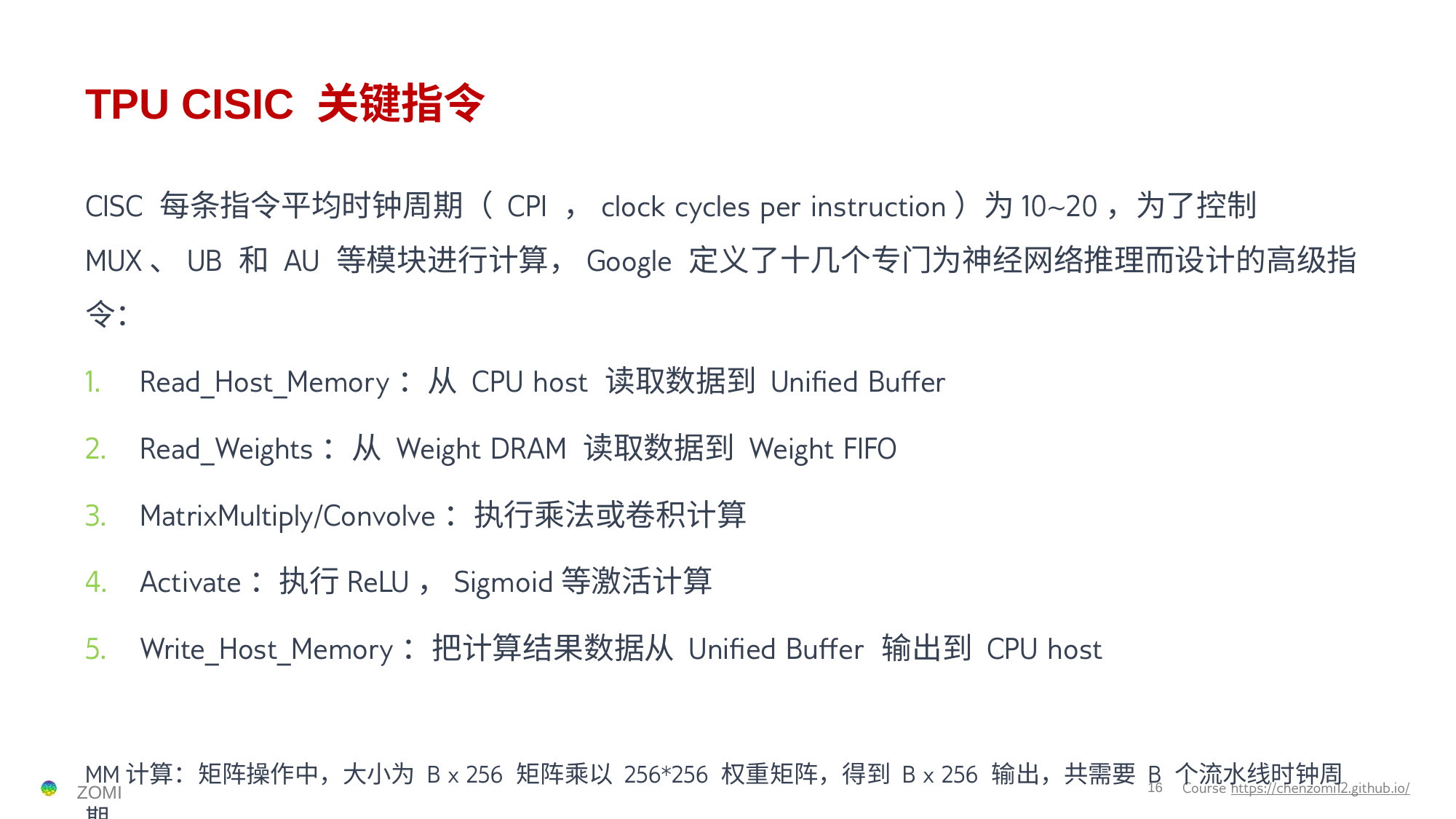

# TPU CISIC 关键指令
CISC 每条指令平均时钟周期（ CPI ，clock cycles per instruction）为10~20，为了控制 MUX、UB 和 AU 等模块进行计算，Google 定义了十几个专门为神经网络推理而设计的高级指令：
Read_Host_Memory：从 CPU host 读取数据到 Unified Buffer
Read_Weights：从 Weight DRAM 读取数据到 Weight FIFO
MatrixMultiply/Convolve：执行乘法或卷积计算
Activate：执行ReLU，Sigmoid等激活计算
Write_Host_Memory：把计算结果数据从 Unified Buffer 输出到 CPU host

MM计算：矩阵操作中，大小为 B x 256 矩阵乘以 256*256 权重矩阵，得到 B x 256 输出，共需要 B 个流水线时钟周期